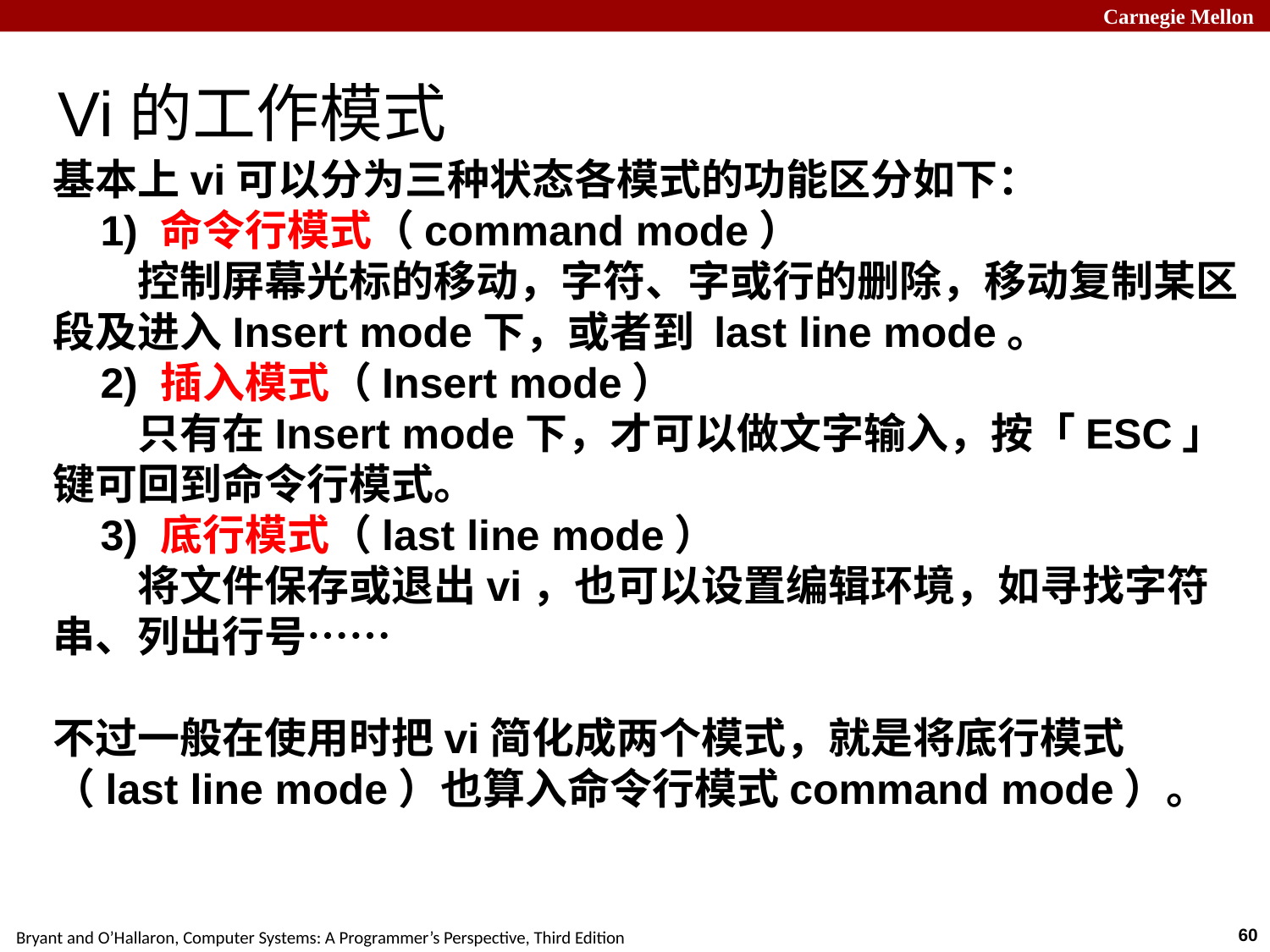

# Vi的工作模式
基本上vi可以分为三种状态各模式的功能区分如下：
    1) 命令行模式（command mode）
　　控制屏幕光标的移动，字符、字或行的删除，移动复制某区段及进入Insert mode下，或者到 last line mode。
    2) 插入模式（Insert mode）
　　只有在Insert mode下，才可以做文字输入，按「ESC」键可回到命令行模式。
    3) 底行模式（last line mode）
　　将文件保存或退出vi，也可以设置编辑环境，如寻找字符串、列出行号……

不过一般在使用时把vi简化成两个模式，就是将底行模式（last line mode）也算入命令行模式command mode）。